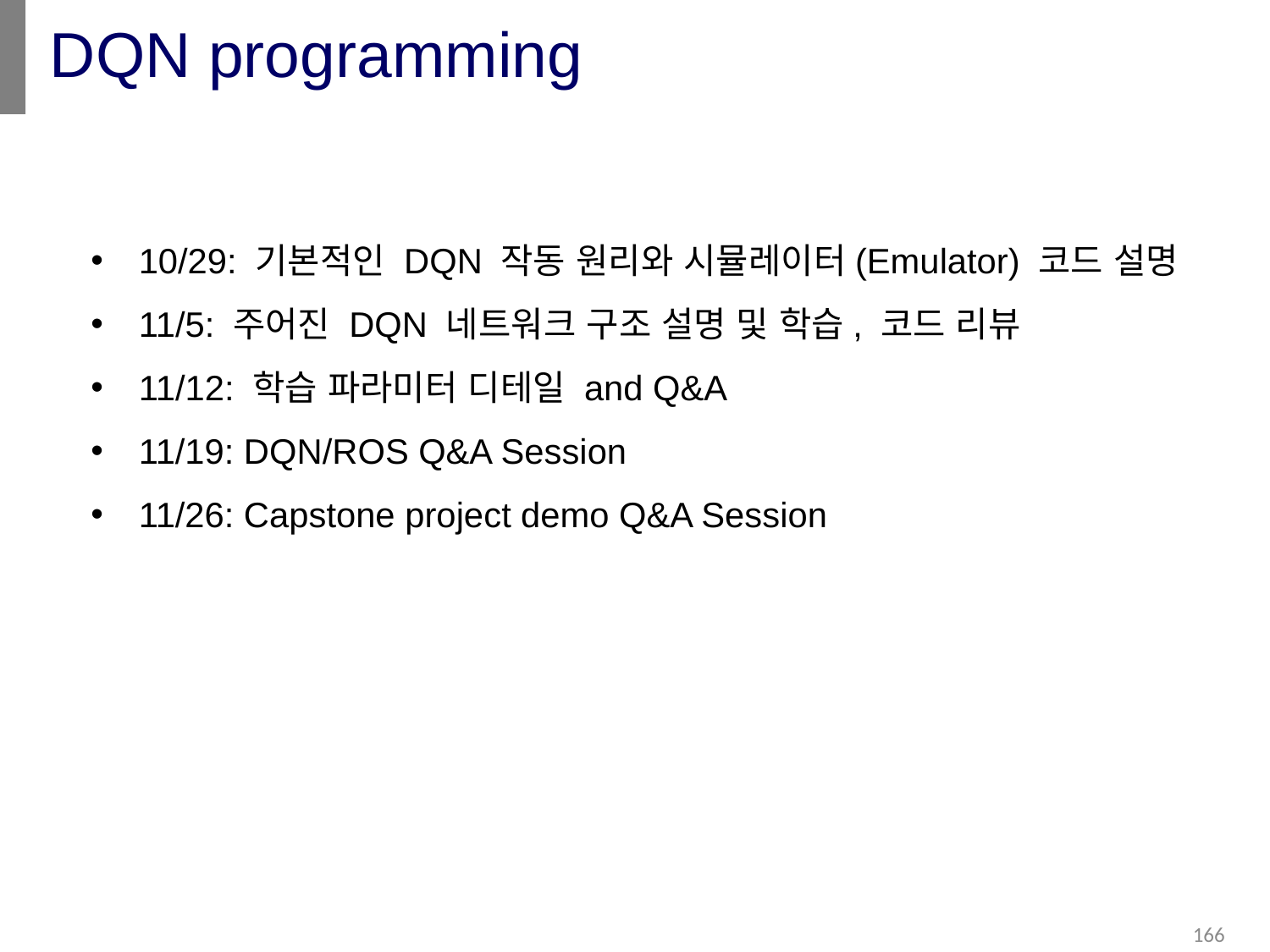

# DQN programming
10/29: 기본적인 DQN 작동 원리와 시뮬레이터(Emulator) 코드 설명
11/5: 주어진 DQN 네트워크 구조 설명 및 학습, 코드 리뷰
11/12: 학습 파라미터 디테일 and Q&A
11/19: DQN/ROS Q&A Session
11/26: Capstone project demo Q&A Session

166